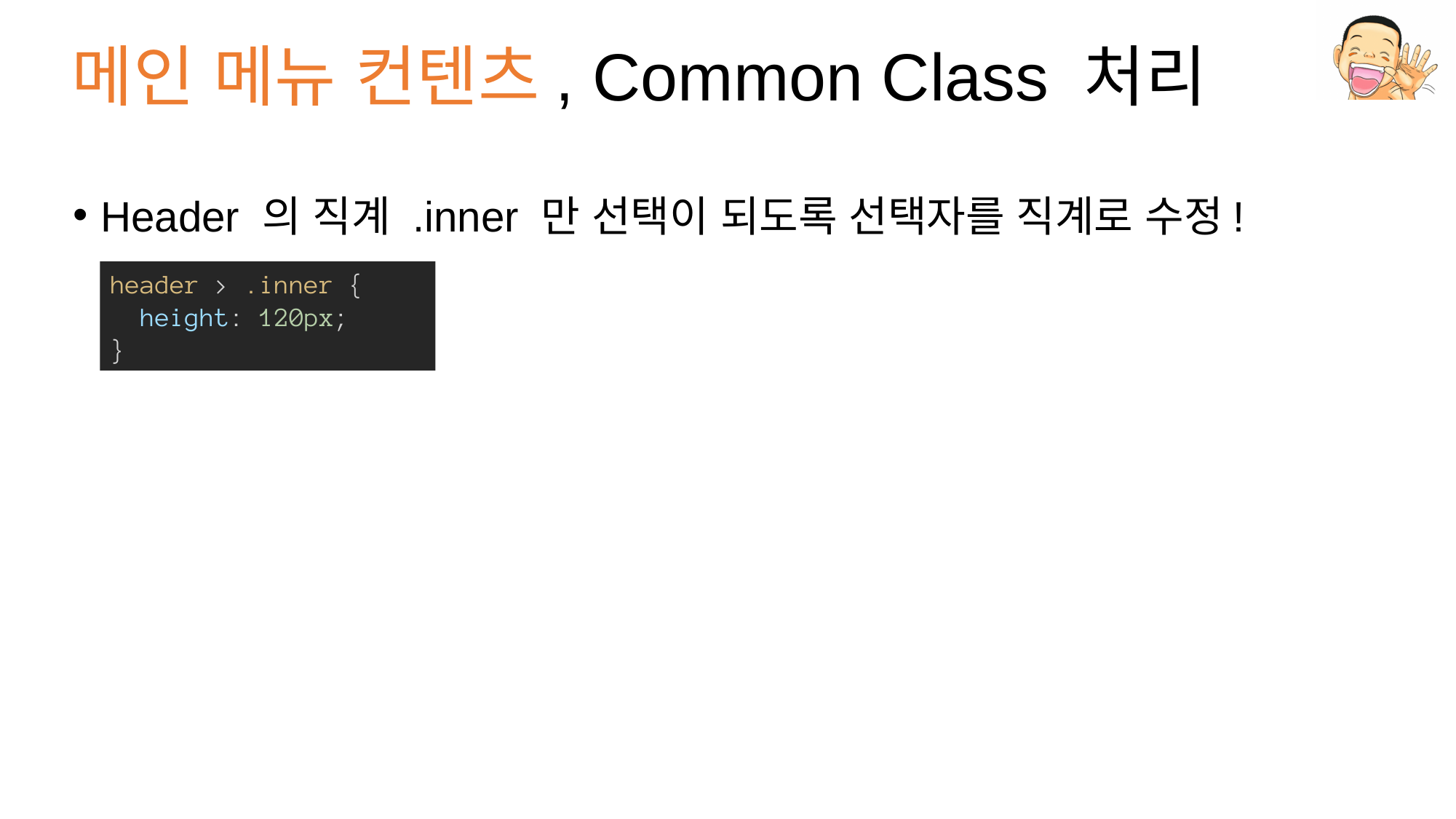

# 메인 메뉴 컨텐츠, Common Class 처리
Header 의 직계 .inner 만 선택이 되도록 선택자를 직계로 수정!

header > .inner {
  height: 120px;
}